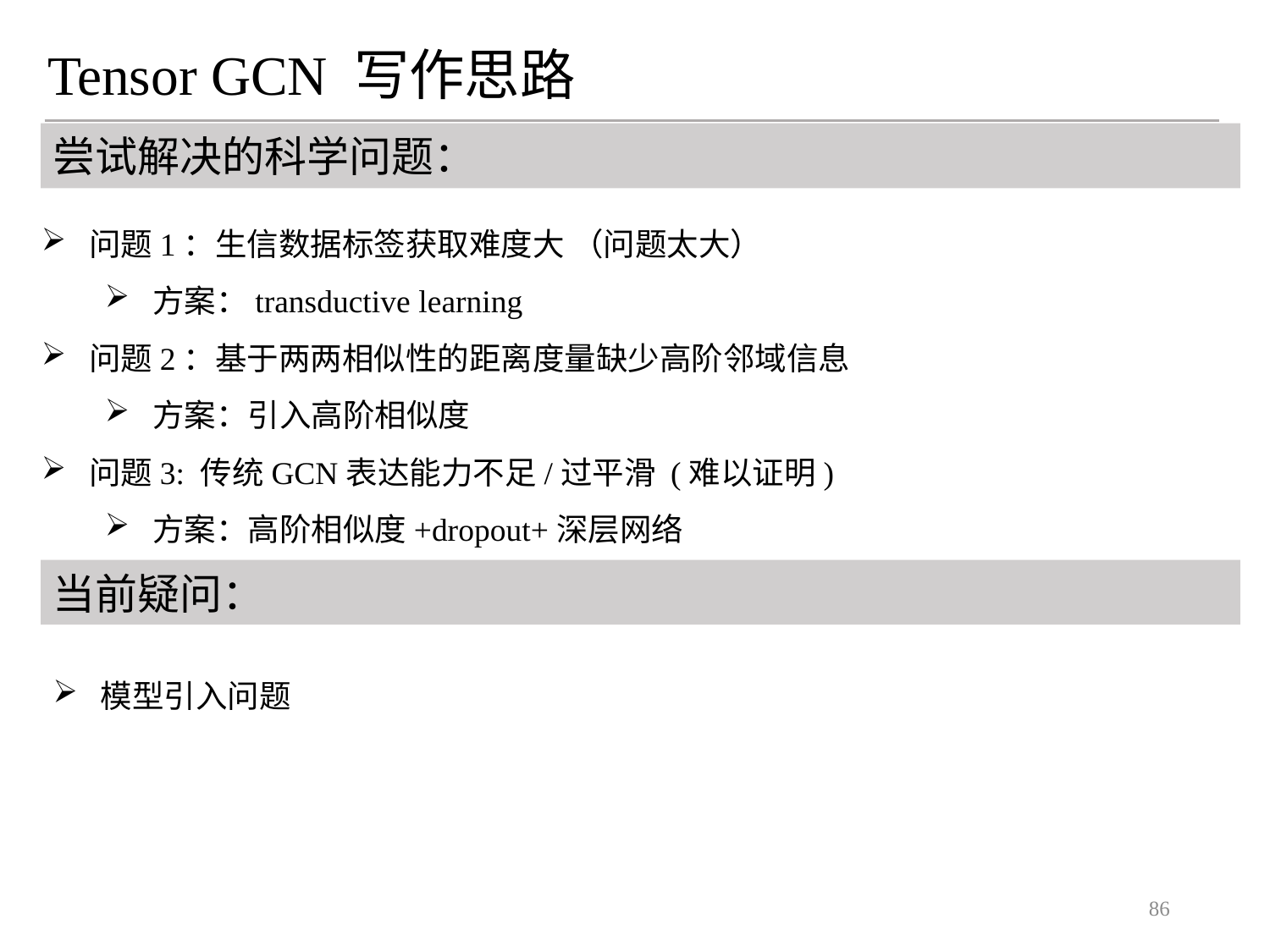

Tensor GCN 写作思路
尝试解决的科学问题：
问题1：生信数据标签获取难度大 （问题太大）
方案：transductive learning
问题2：基于两两相似性的距离度量缺少高阶邻域信息
方案：引入高阶相似度
问题3: 传统GCN表达能力不足/过平滑 (难以证明)
方案：高阶相似度+dropout+深层网络

当前疑问：
模型引入问题

86